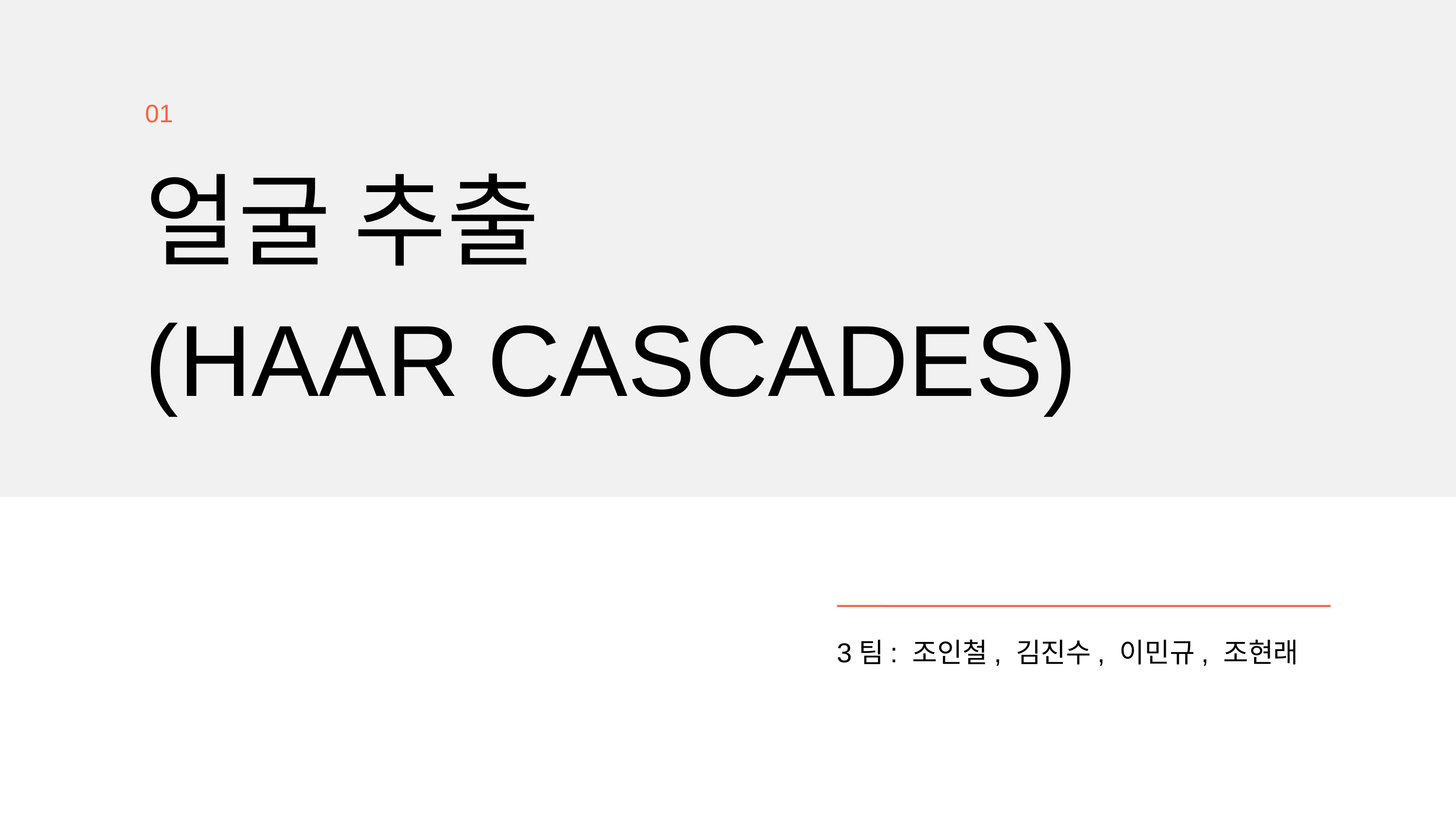

01
얼굴 추출
(HAAR CASCADES)

3팀: 조인철, 김진수, 이민규, 조현래